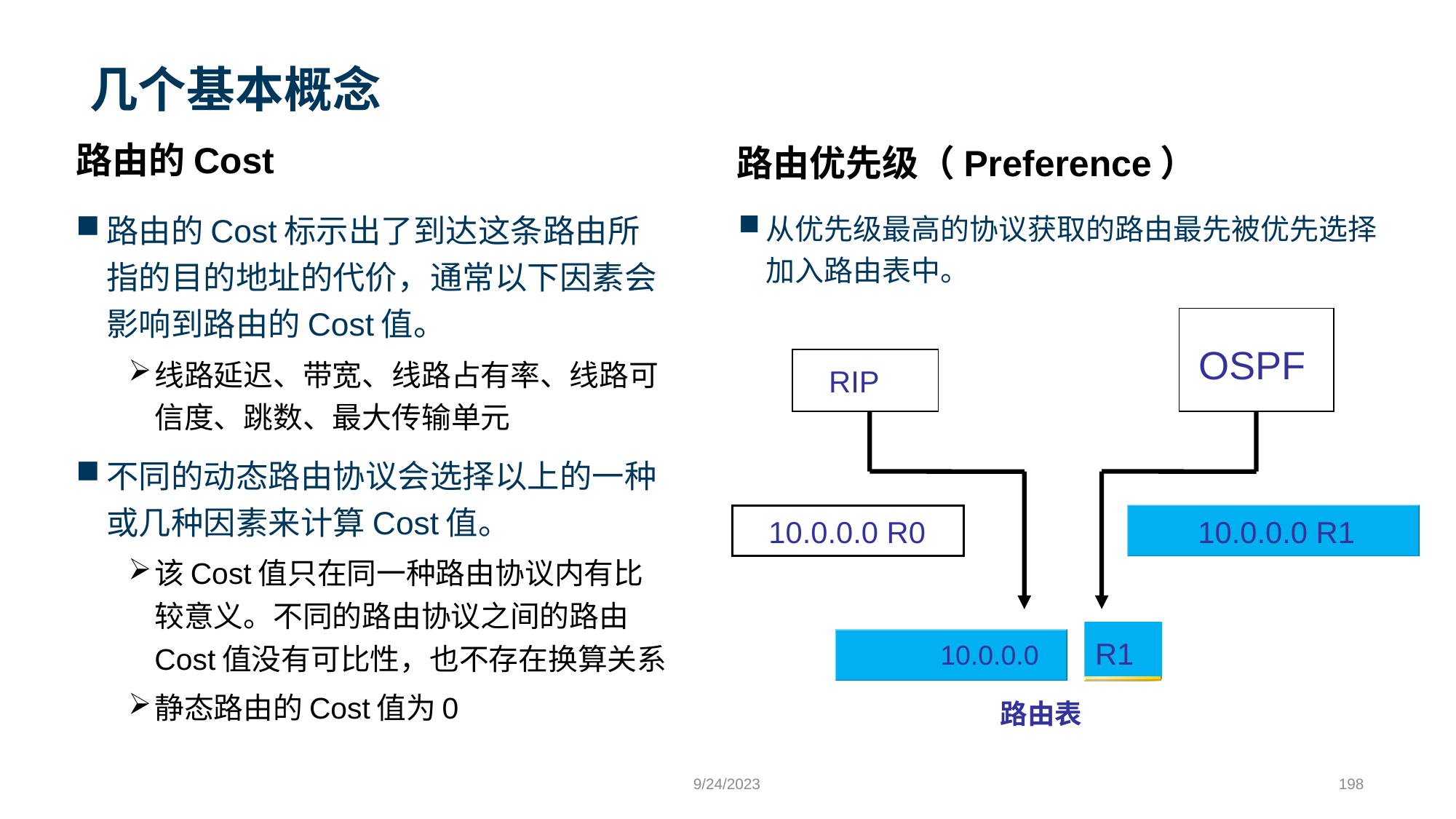

# 几个基本概念
路由的Cost
路由优先级（Preference）
路由的Cost标示出了到达这条路由所指的目的地址的代价，通常以下因素会影响到路由的Cost值。
线路延迟、带宽、线路占有率、线路可信度、跳数、最大传输单元
不同的动态路由协议会选择以上的一种或几种因素来计算Cost值。
该Cost值只在同一种路由协议内有比较意义。不同的路由协议之间的路由Cost值没有可比性，也不存在换算关系
静态路由的Cost值为0

从优先级最高的协议获取的路由最先被优先选择加入路由表中。

OSPF

RIP

10.0.0.0 R0
10.0.0.0 R1

R1
10.0.0.0

路由表

9/24/2023
198